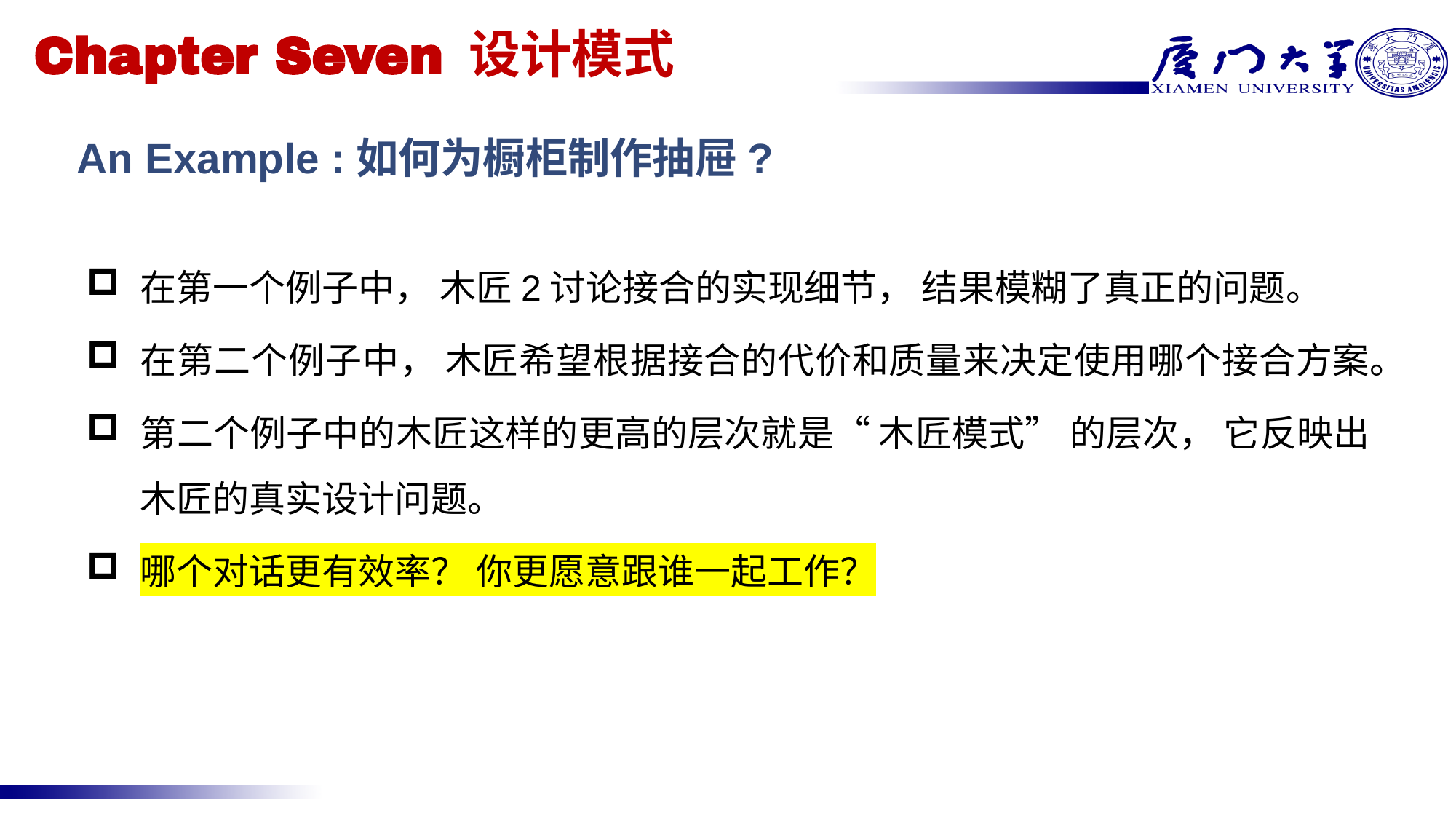

Chapter Seven 设计模式
# An Example :如何为橱柜制作抽屉?
在第一个例子中， 木匠2讨论接合的实现细节， 结果模糊了真正的问题。
在第二个例子中， 木匠希望根据接合的代价和质量来决定使用哪个接合方案。
第二个例子中的木匠这样的更高的层次就是“ 木匠模式” 的层次， 它反映出木匠的真实设计问题。
哪个对话更有效率？ 你更愿意跟谁一起工作？